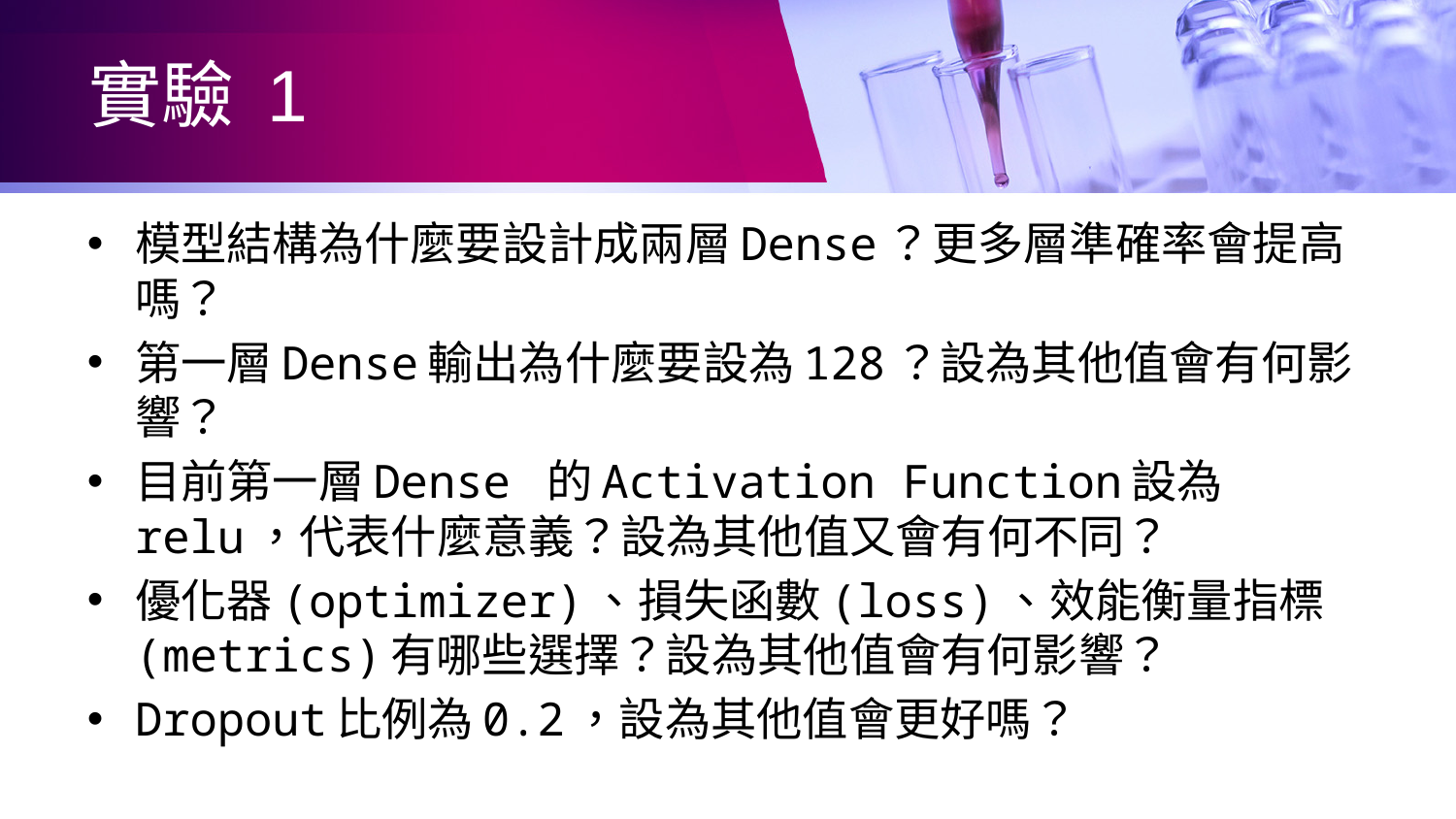

# 實驗 1
模型結構為什麼要設計成兩層Dense？更多層準確率會提高嗎？
第一層Dense輸出為什麼要設為128？設為其他值會有何影響？
目前第一層Dense 的Activation Function設為relu，代表什麼意義？設為其他值又會有何不同？
優化器(optimizer)、損失函數(loss)、效能衡量指標(metrics)有哪些選擇？設為其他值會有何影響？
Dropout比例為0.2，設為其他值會更好嗎？